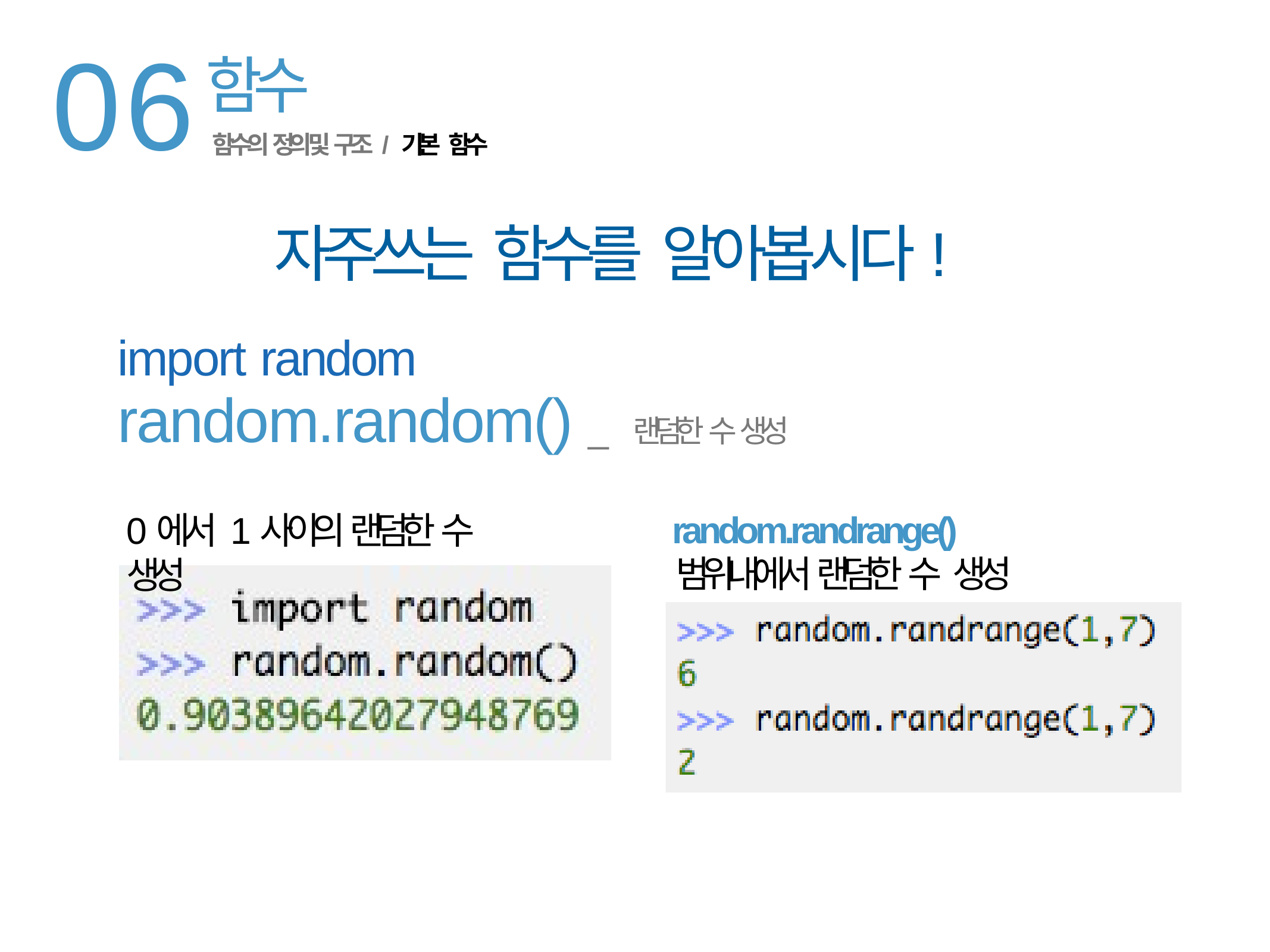

06
함수
함수의  정의   및   구조  / 기본 함수
자주쓰는  함수를 알아봅시다!
import random
random.random() _ 랜덤한  수  생성
0에서 1사이의  랜덤한  수  생성
random.randrange()
범위내에서  랜덤한  수 생성